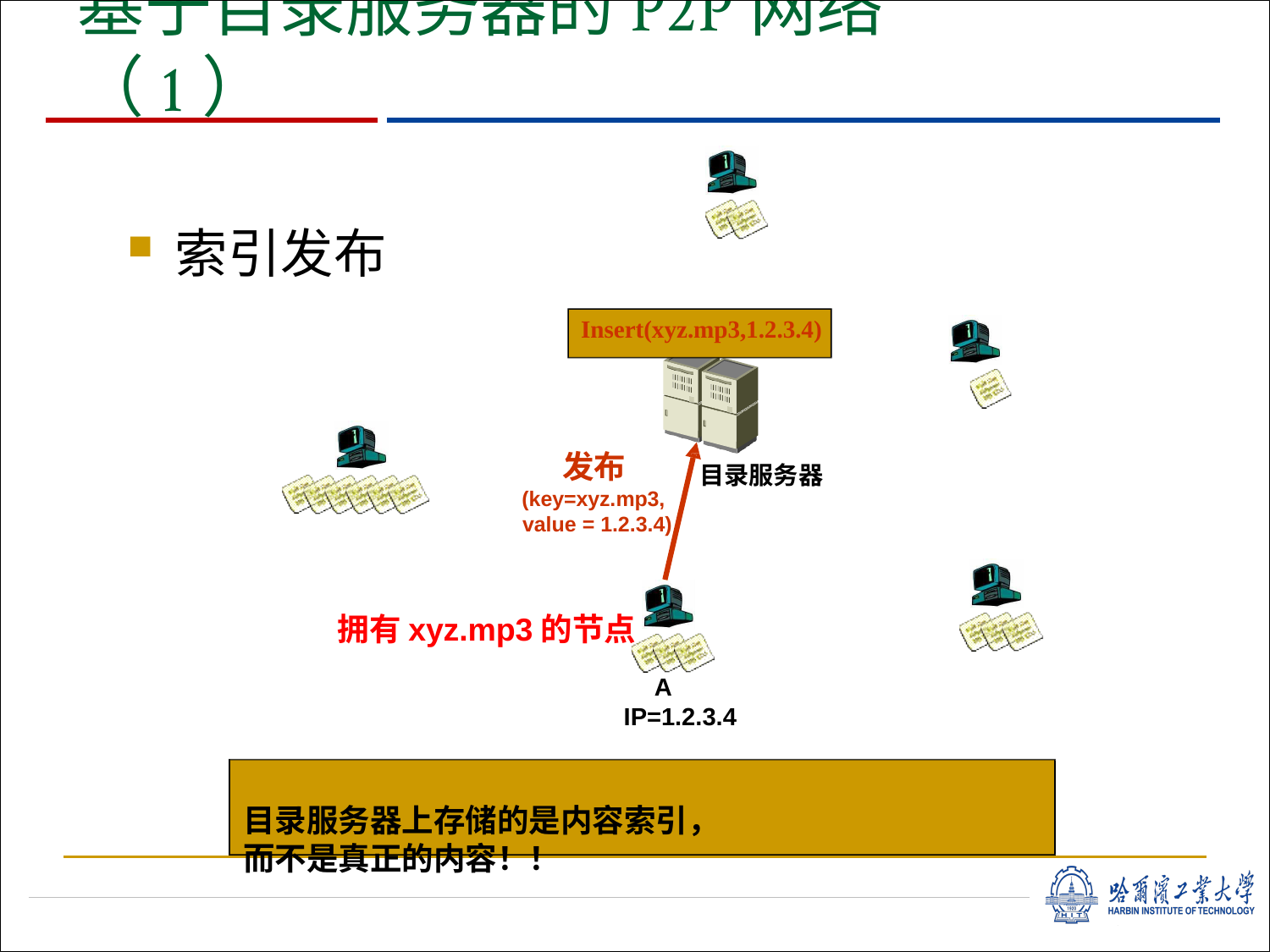

# 基于目录服务器的P2P网络（1）

索引发布

Insert(xyz.mp3,1.2.3.4)

发布
(key=xyz.mp3,  value = 1.2.3.4)
目录服务器

拥有xyz.mp3的节点
A      IP=1.2.3.4

目录服务器上存储的是内容索引，而不是真正的内容！！